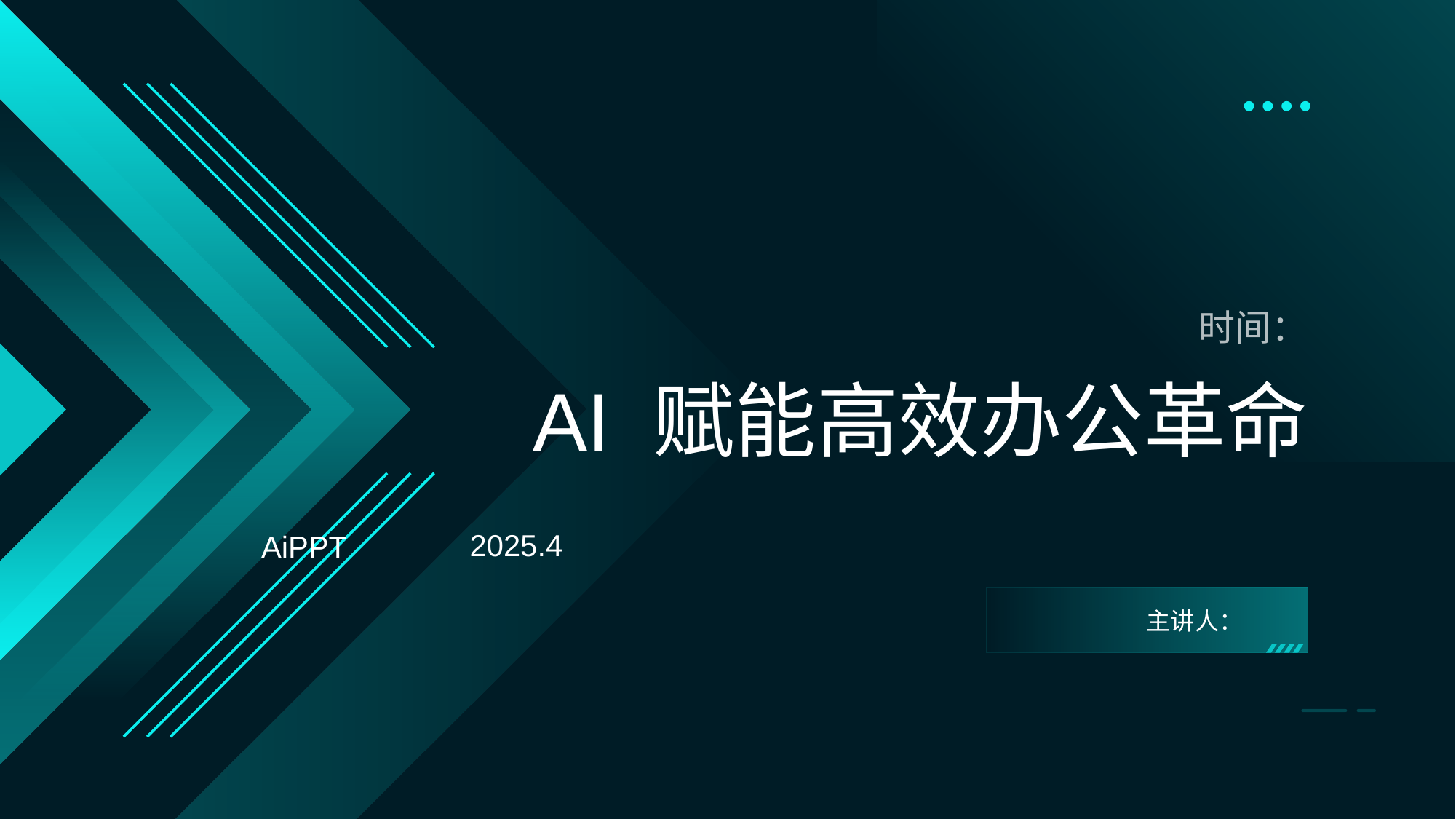

时间：
# AI 赋能高效办公革命
2025.4
AiPPT
主讲人：